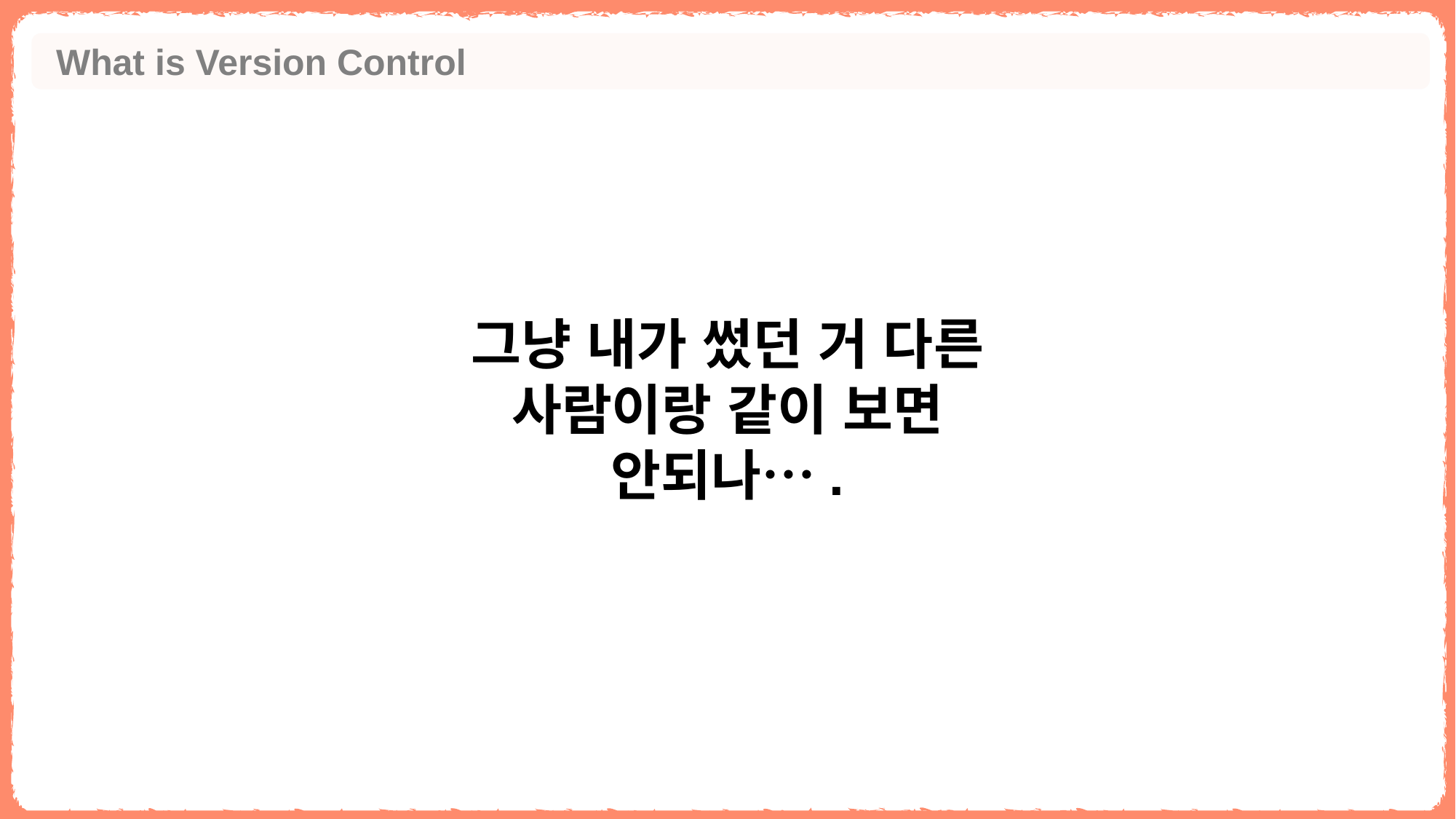

What is Version Control
그냥 내가 썼던 거 다른 사람이랑 같이 보면 안되나….